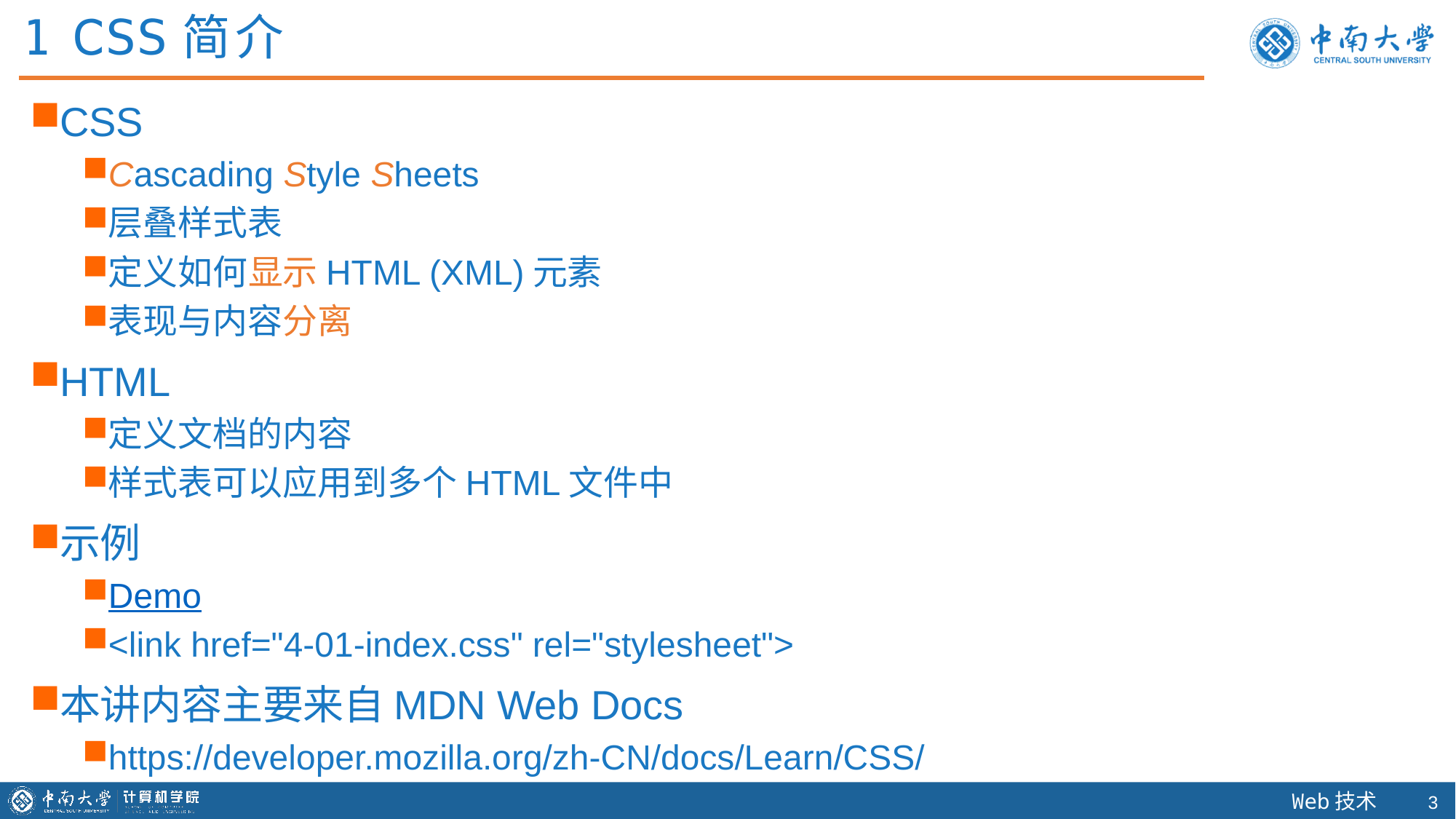

1 CSS简介
CSS
Cascading Style Sheets
层叠样式表
定义如何显示HTML (XML)元素
表现与内容分离
HTML
定义文档的内容
样式表可以应用到多个HTML文件中
示例
Demo
<link href="4-01-index.css" rel="stylesheet">
本讲内容主要来自MDN Web Docs
https://developer.mozilla.org/zh-CN/docs/Learn/CSS/

3